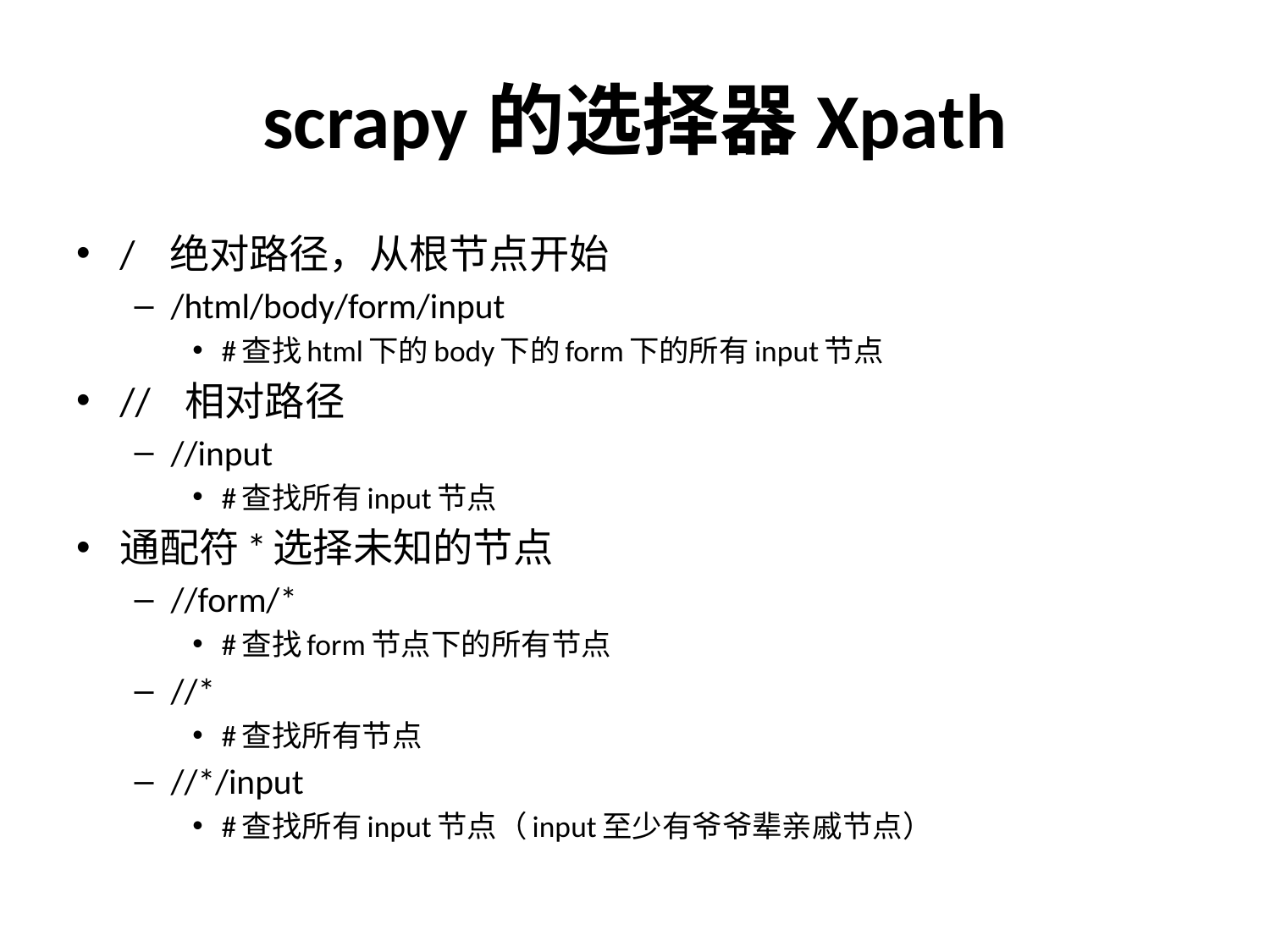

# scrapy的选择器Xpath
/   绝对路径，从根节点开始
/html/body/form/input
#查找html下的body下的form下的所有input节点
//   相对路径
//input
#查找所有input节点
通配符*选择未知的节点
//form/*
#查找form节点下的所有节点
//*
#查找所有节点
//*/input
#查找所有input节点（input至少有爷爷辈亲戚节点）